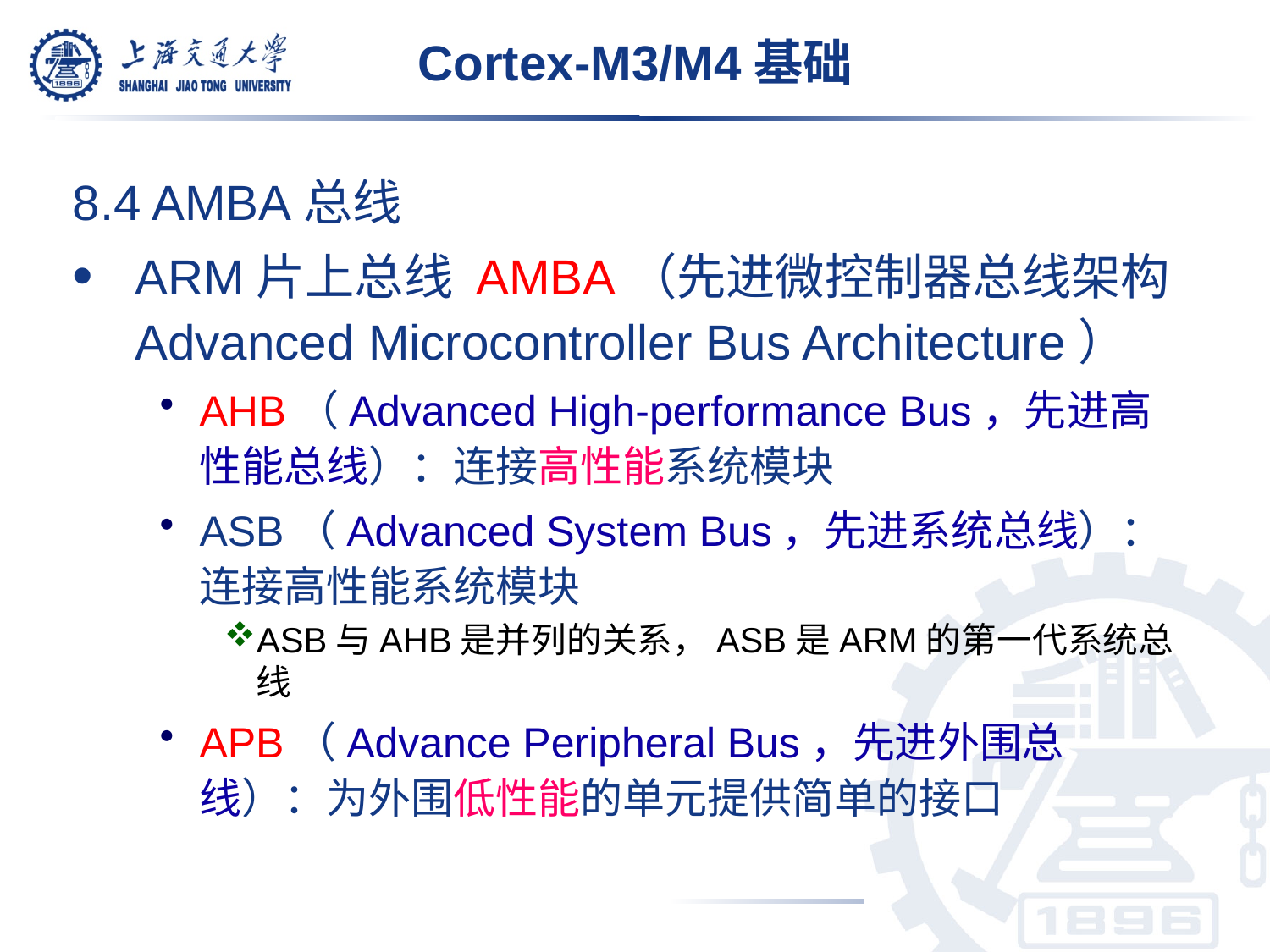

Cortex-M3/M4基础
8.4 AMBA总线
ARM片上总线 AMBA（先进微控制器总线架构Advanced Microcontroller Bus Architecture）
AHB（Advanced High-performance Bus，先进高性能总线）：连接高性能系统模块
ASB（Advanced System Bus，先进系统总线）：连接高性能系统模块
ASB与AHB是并列的关系，ASB是ARM的第一代系统总线
APB（Advance Peripheral Bus，先进外围总线）：为外围低性能的单元提供简单的接口